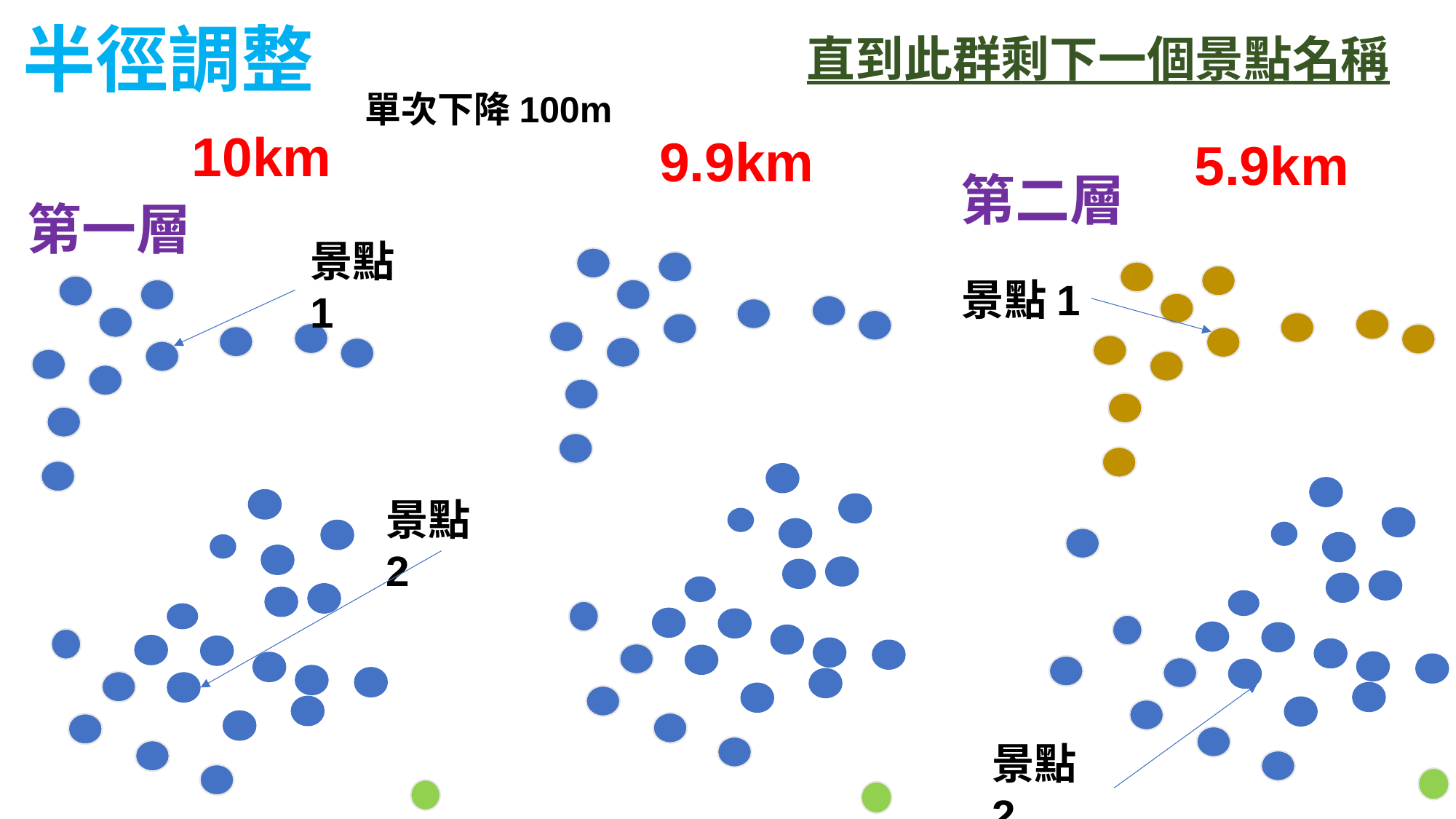

半徑調整
直到此群剩下一個景點名稱
單次下降100m
10km
9.9km

5.9km

第二層
第一層
景點1
景點1

景點2

景點2